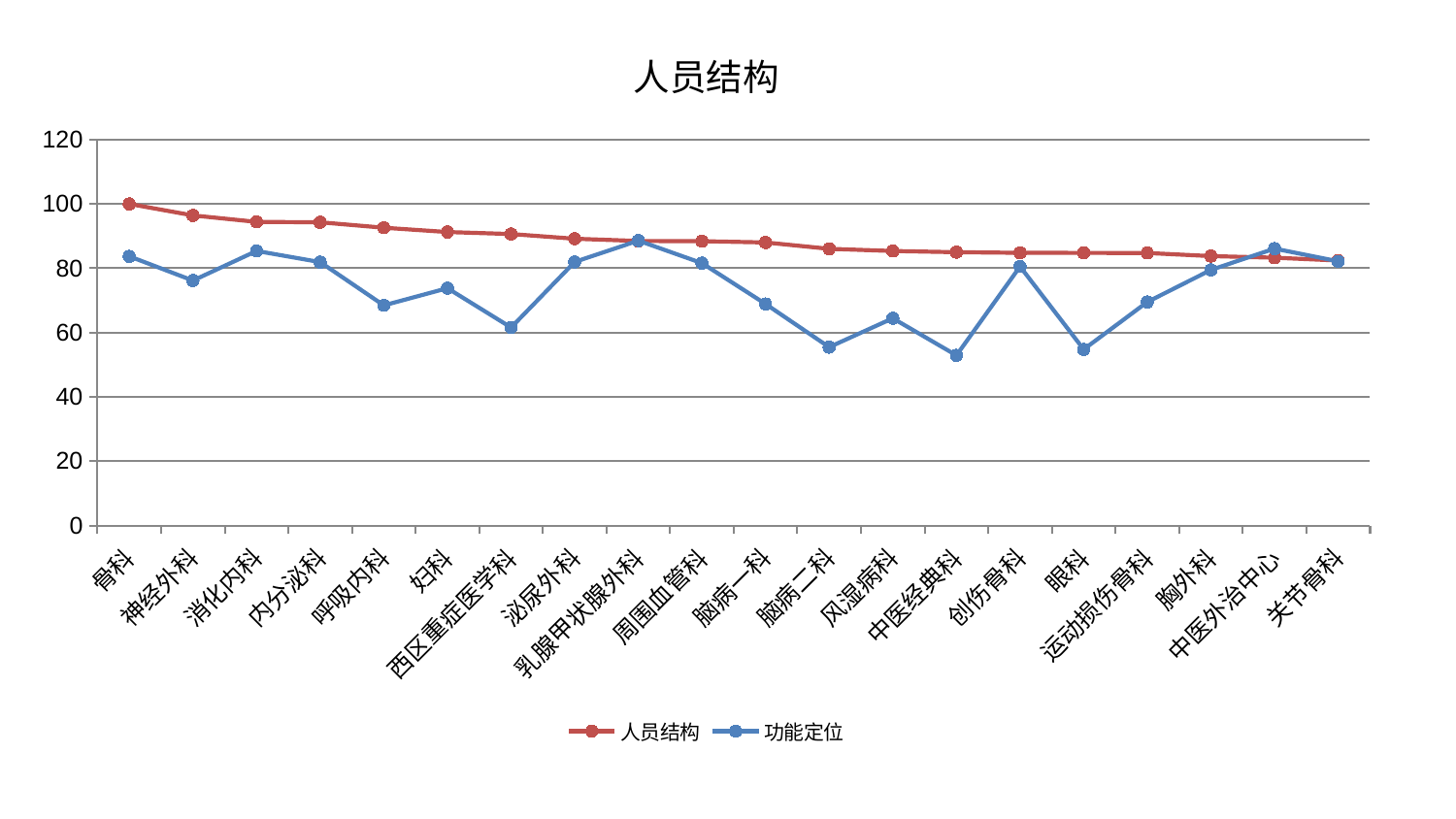

### Chart: 人员结构

| Category | 人员结构 | 功能定位 |
|---|---|---|
| 骨科 | 100.0 | 83.708894970494 |
| 神经外科 | 96.42928084825628 | 76.17422456841533 |
| 消化内科 | 94.4232534207852 | 85.3784250667553 |
| 内分泌科 | 94.28586715247596 | 81.90324448462874 |
| 呼吸内科 | 92.60591570113746 | 68.45708811862053 |
| 妇科 | 91.27180287833119 | 73.79527672934498 |
| 西区重症医学科 | 90.63912229227213 | 61.578334890920395 |
| 泌尿外科 | 89.18383911048493 | 81.96522307316519 |
| 乳腺甲状腺外科 | 88.49317802072736 | 88.5971818128245 |
| 周围血管科 | 88.41087255105353 | 81.59006581753052 |
| 脑病一科 | 88.02113815429546 | 68.89532307422901 |
| 脑病二科 | 86.05013994384537 | 55.46780830838314 |
| 风湿病科 | 85.35853293231213 | 64.45250457714204 |
| 中医经典科 | 84.99594214898708 | 52.91538376320905 |
| 创伤骨科 | 84.79346145056317 | 80.54209105983817 |
| 眼科 | 84.78261217391696 | 54.76350284691904 |
| 运动损伤骨科 | 84.7421952849973 | 69.5080309796427 |
| 胸外科 | 83.78889014038995 | 79.48256824338554 |
| 中医外治中心 | 83.28160559546996 | 86.11568151351592 |
| 关节骨科 | 82.40213775048349 | 82.16041174376431 |
223